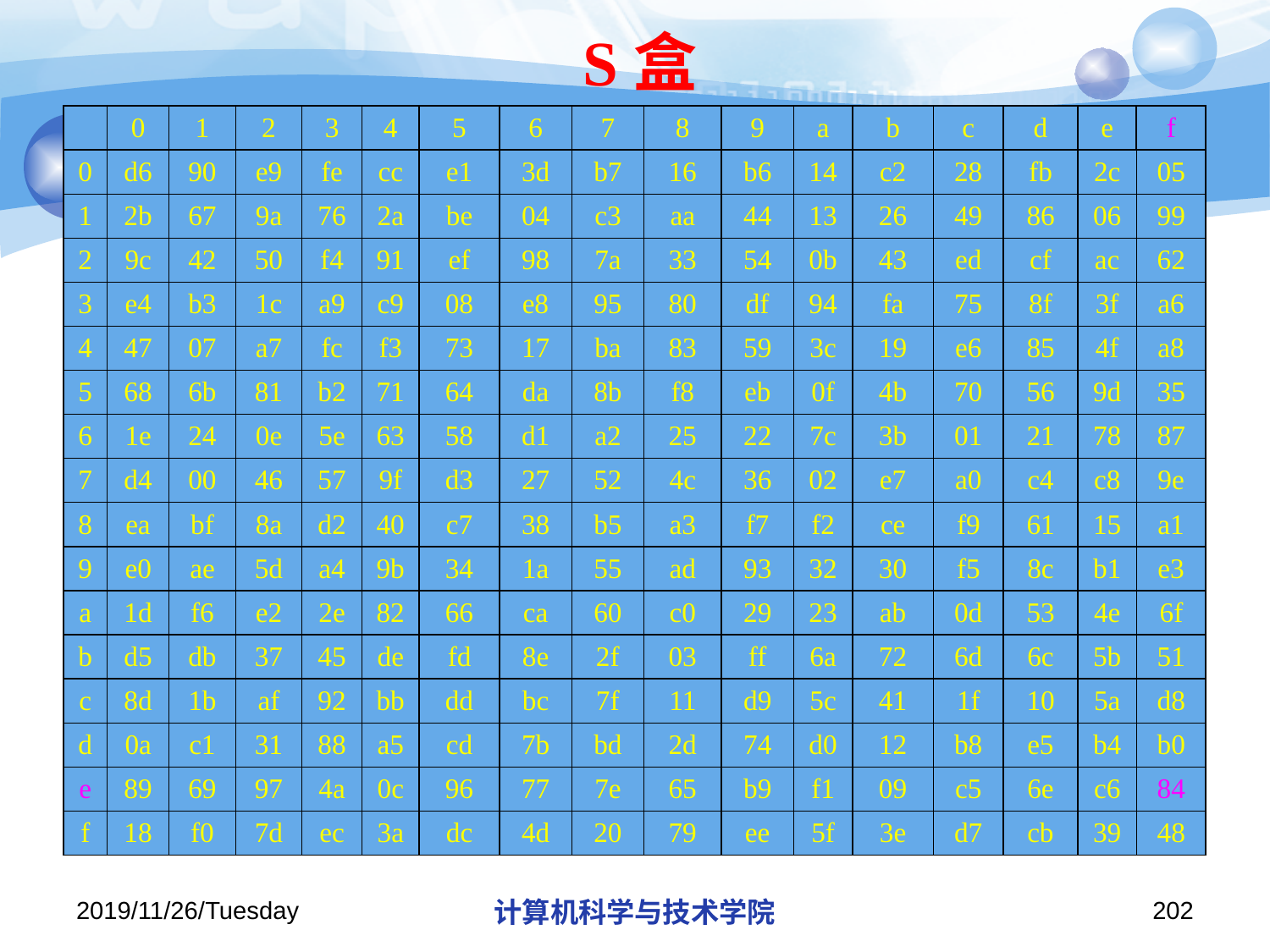

# S盒
|  | 0 | 1 | 2 | 3 | 4 | 5 | 6 | 7 | 8 | 9 | a | b | c | d | e | f |
| --- | --- | --- | --- | --- | --- | --- | --- | --- | --- | --- | --- | --- | --- | --- | --- | --- |
| 0 | d6 | 90 | e9 | fe | cc | e1 | 3d | b7 | 16 | b6 | 14 | c2 | 28 | fb | 2c | 05 |
| 1 | 2b | 67 | 9a | 76 | 2a | be | 04 | c3 | aa | 44 | 13 | 26 | 49 | 86 | 06 | 99 |
| 2 | 9c | 42 | 50 | f4 | 91 | ef | 98 | 7a | 33 | 54 | 0b | 43 | ed | cf | ac | 62 |
| 3 | e4 | b3 | 1c | a9 | c9 | 08 | e8 | 95 | 80 | df | 94 | fa | 75 | 8f | 3f | a6 |
| 4 | 47 | 07 | a7 | fc | f3 | 73 | 17 | ba | 83 | 59 | 3c | 19 | e6 | 85 | 4f | a8 |
| 5 | 68 | 6b | 81 | b2 | 71 | 64 | da | 8b | f8 | eb | 0f | 4b | 70 | 56 | 9d | 35 |
| 6 | 1e | 24 | 0e | 5e | 63 | 58 | d1 | a2 | 25 | 22 | 7c | 3b | 01 | 21 | 78 | 87 |
| 7 | d4 | 00 | 46 | 57 | 9f | d3 | 27 | 52 | 4c | 36 | 02 | e7 | a0 | c4 | c8 | 9e |
| 8 | ea | bf | 8a | d2 | 40 | c7 | 38 | b5 | a3 | f7 | f2 | ce | f9 | 61 | 15 | a1 |
| 9 | e0 | ae | 5d | a4 | 9b | 34 | 1a | 55 | ad | 93 | 32 | 30 | f5 | 8c | b1 | e3 |
| a | 1d | f6 | e2 | 2e | 82 | 66 | ca | 60 | c0 | 29 | 23 | ab | 0d | 53 | 4e | 6f |
| b | d5 | db | 37 | 45 | de | fd | 8e | 2f | 03 | ff | 6a | 72 | 6d | 6c | 5b | 51 |
| c | 8d | 1b | af | 92 | bb | dd | bc | 7f | 11 | d9 | 5c | 41 | 1f | 10 | 5a | d8 |
| d | 0a | c1 | 31 | 88 | a5 | cd | 7b | bd | 2d | 74 | d0 | 12 | b8 | e5 | b4 | b0 |
| e | 89 | 69 | 97 | 4a | 0c | 96 | 77 | 7e | 65 | b9 | f1 | 09 | c5 | 6e | c6 | 84 |
| f | 18 | f0 | 7d | ec | 3a | dc | 4d | 20 | 79 | ee | 5f | 3e | d7 | cb | 39 | 48 |

2019/11/26/Tuesday
计算机科学与技术学院
202